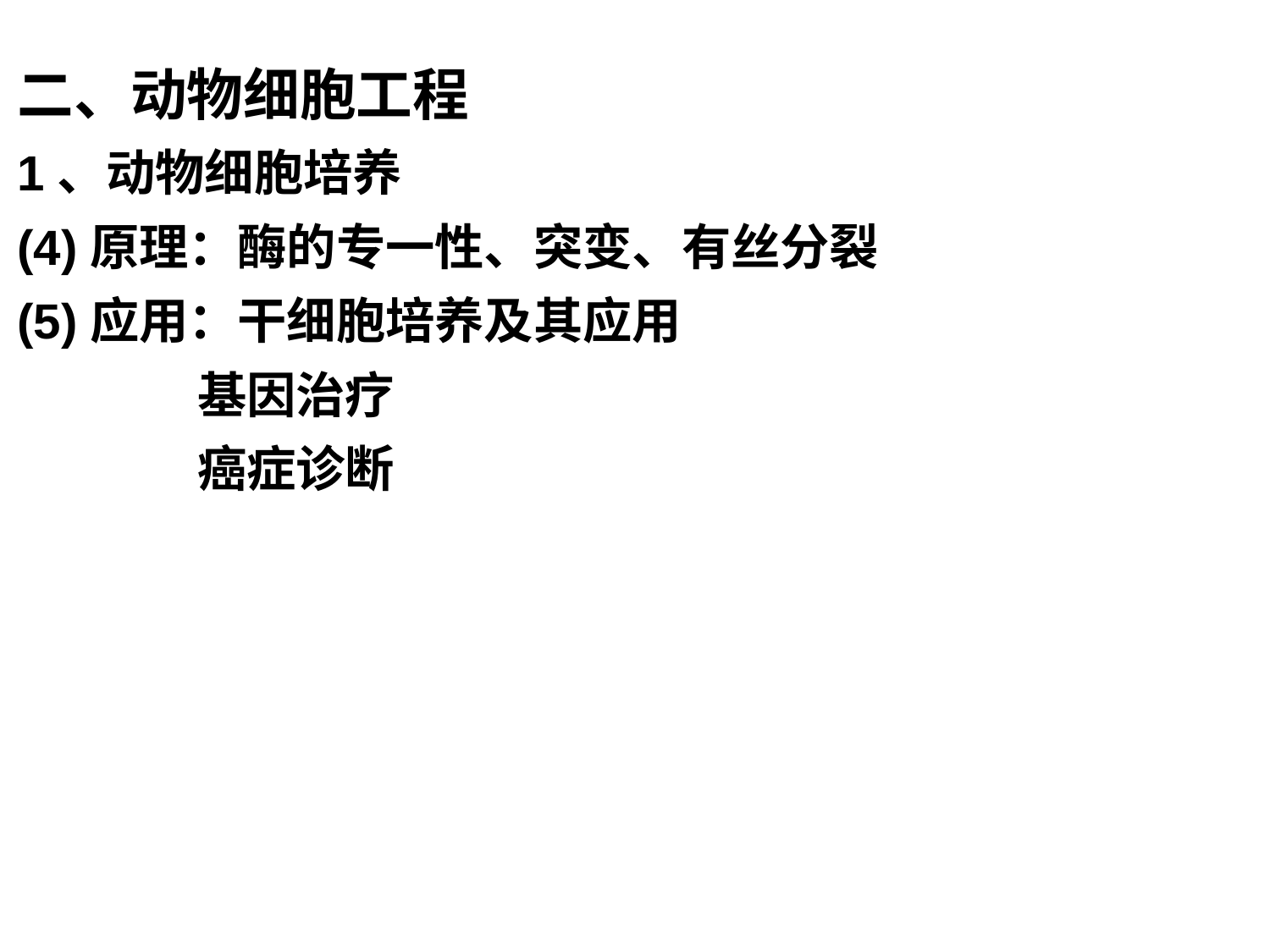

二、动物细胞工程
1、动物细胞培养
(4)原理：酶的专一性、突变、有丝分裂
(5)应用：干细胞培养及其应用
               基因治疗
               癌症诊断